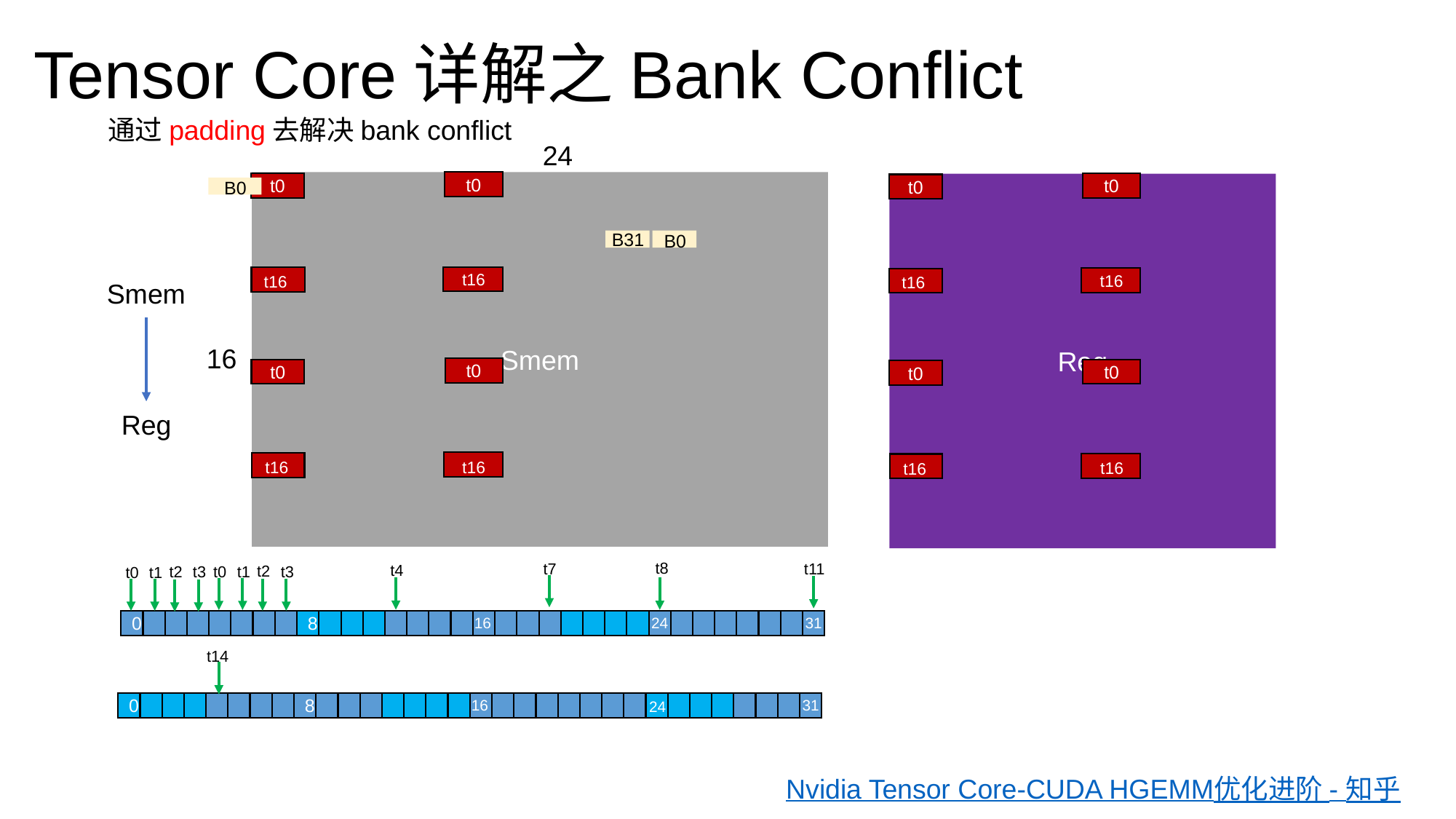

Tensor Core详解之Bank Conflict
通过padding去解决bank conflict
24
B0
t0
Smem
t0
t0
Reg
t0

B31
B0

t16
t16
t16
t16

Smem

Reg
16
t0
t0
t0
t0
t16
t16
t16

t16

t8
t11
t7
t4
t2
t2
t3
t0
t1
t3
t0
t1
16
24
31
0

8

t14
16
31
24
0

8

Nvidia Tensor Core-CUDA HGEMM优化进阶 - 知乎